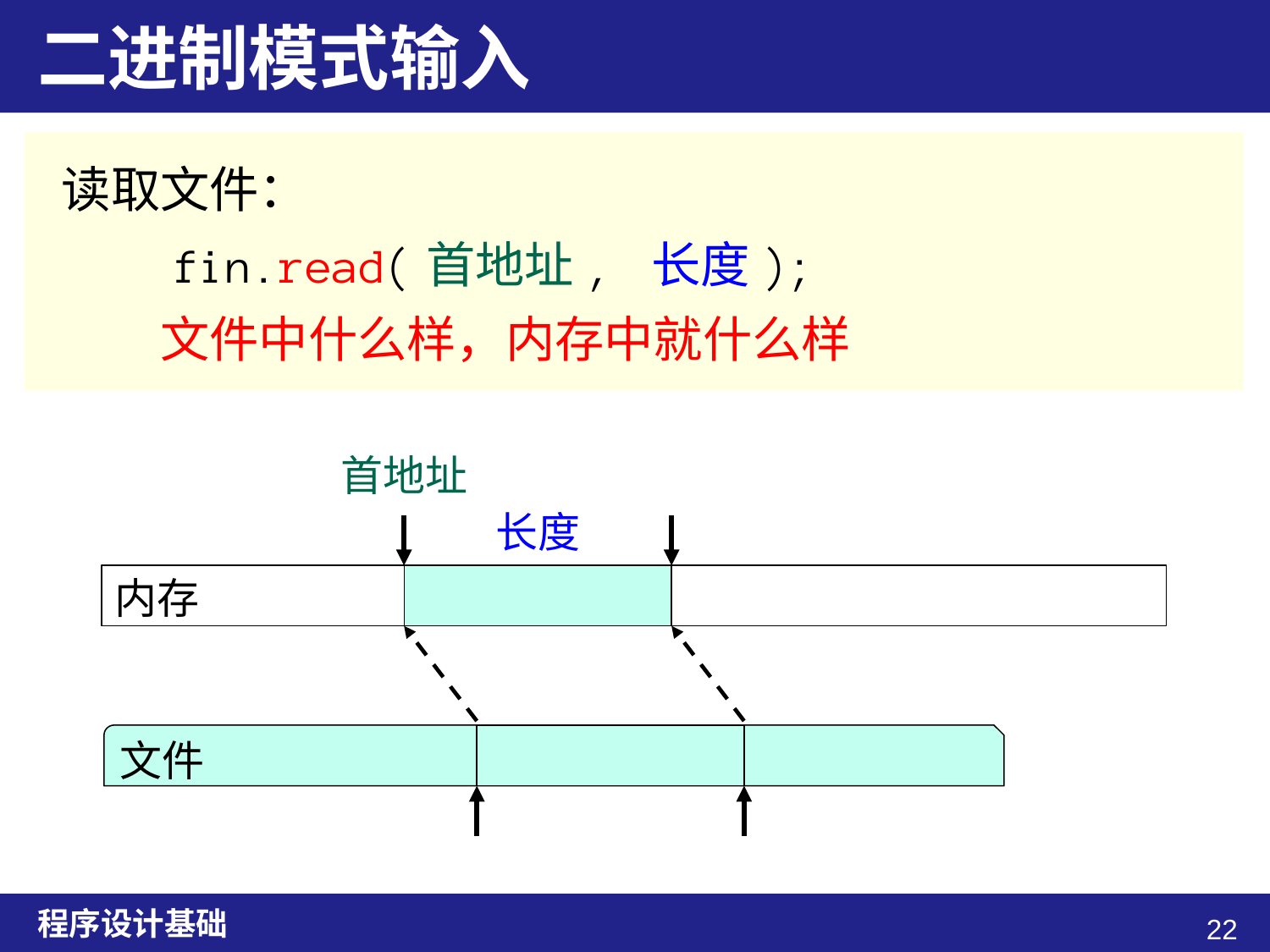

# 二进制模式输入

读取文件：
　　fin.read(首地址, 长度);
　　文件中什么样，内存中就什么样
首地址
长度
内存

文件